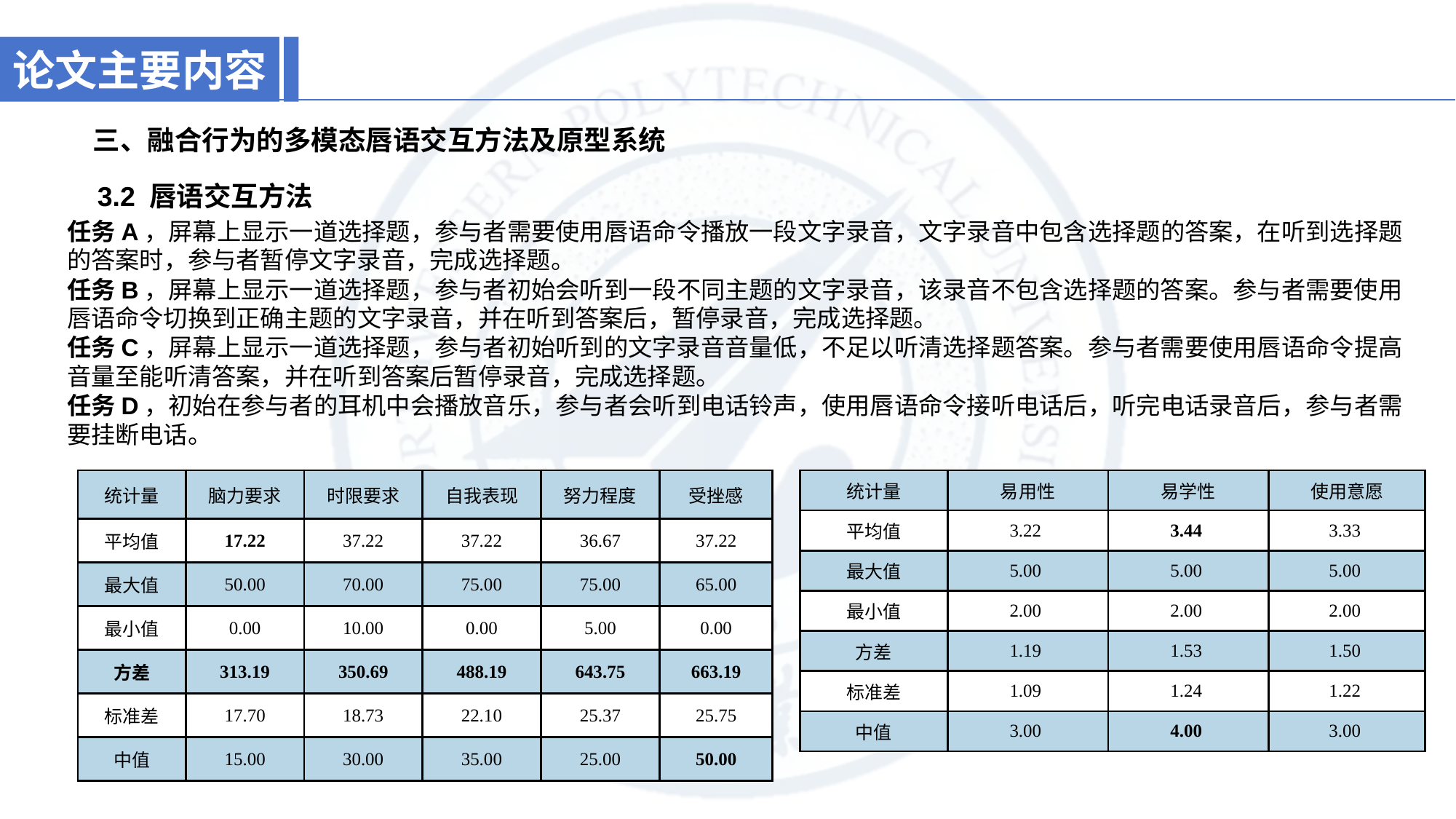

论文主要内容

      三、融合行为的多模态唇语交互方法及原型系统

      3.2 唇语交互方法

任务A，屏幕上显示一道选择题，参与者需要使用唇语命令播放一段文字录音，文字录音中包含选择题的答案，在听到选择题的答案时，参与者暂停文字录音，完成选择题。
任务B，屏幕上显示一道选择题，参与者初始会听到一段不同主题的文字录音，该录音不包含选择题的答案。参与者需要使用唇语命令切换到正确主题的文字录音，并在听到答案后，暂停录音，完成选择题。
任务C，屏幕上显示一道选择题，参与者初始听到的文字录音音量低，不足以听清选择题答案。参与者需要使用唇语命令提高音量至能听清答案，并在听到答案后暂停录音，完成选择题。
任务D，初始在参与者的耳机中会播放音乐，参与者会听到电话铃声，使用唇语命令接听电话后，听完电话录音后，参与者需要挂断电话。
| 统计量 | 脑力要求 | 时限要求 | 自我表现 | 努力程度 | 受挫感 |
| --- | --- | --- | --- | --- | --- |
| 平均值 | 17.22 | 37.22 | 37.22 | 36.67 | 37.22 |
| 最大值 | 50.00 | 70.00 | 75.00 | 75.00 | 65.00 |
| 最小值 | 0.00 | 10.00 | 0.00 | 5.00 | 0.00 |
| 方差 | 313.19 | 350.69 | 488.19 | 643.75 | 663.19 |
| 标准差 | 17.70 | 18.73 | 22.10 | 25.37 | 25.75 |
| 中值 | 15.00 | 30.00 | 35.00 | 25.00 | 50.00 |
| 统计量 | 易用性 | 易学性 | 使用意愿 |
| --- | --- | --- | --- |
| 平均值 | 3.22 | 3.44 | 3.33 |
| 最大值 | 5.00 | 5.00 | 5.00 |
| 最小值 | 2.00 | 2.00 | 2.00 |
| 方差 | 1.19 | 1.53 | 1.50 |
| 标准差 | 1.09 | 1.24 | 1.22 |
| 中值 | 3.00 | 4.00 | 3.00 |